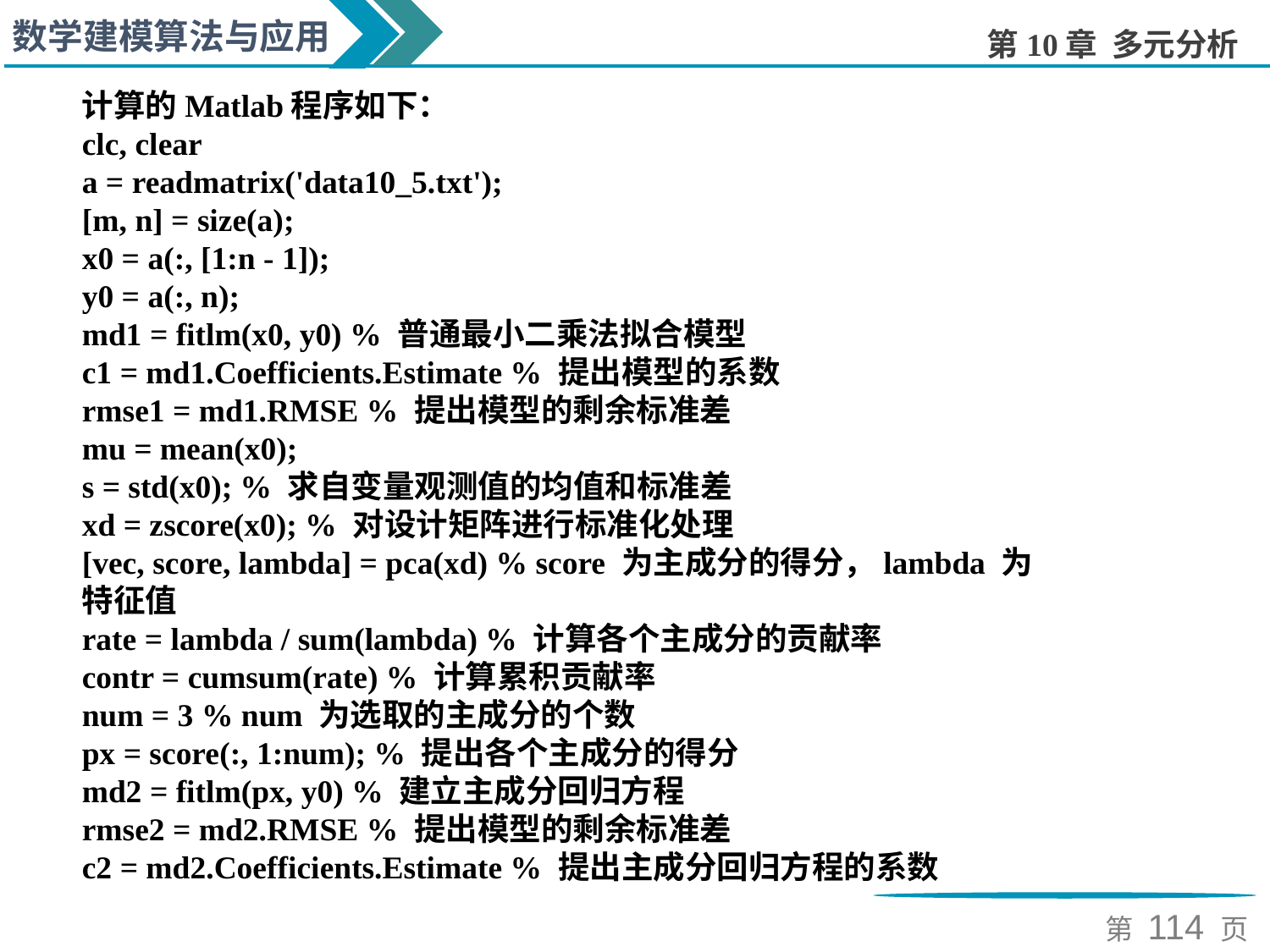

计算的Matlab程序如下：
clc, clear
a = readmatrix('data10_5.txt');
[m, n] = size(a);
x0 = a(:, [1:n - 1]);
y0 = a(:, n);
md1 = fitlm(x0, y0) % 普通最小二乘法拟合模型
c1 = md1.Coefficients.Estimate % 提出模型的系数
rmse1 = md1.RMSE % 提出模型的剩余标准差
mu = mean(x0);
s = std(x0); % 求自变量观测值的均值和标准差
xd = zscore(x0); % 对设计矩阵进行标准化处理
[vec, score, lambda] = pca(xd) % score 为主成分的得分，lambda 为特征值
rate = lambda / sum(lambda) % 计算各个主成分的贡献率
contr = cumsum(rate) % 计算累积贡献率
num = 3 % num 为选取的主成分的个数
px = score(:, 1:num); % 提出各个主成分的得分
md2 = fitlm(px, y0) % 建立主成分回归方程
rmse2 = md2.RMSE % 提出模型的剩余标准差
c2 = md2.Coefficients.Estimate % 提出主成分回归方程的系数